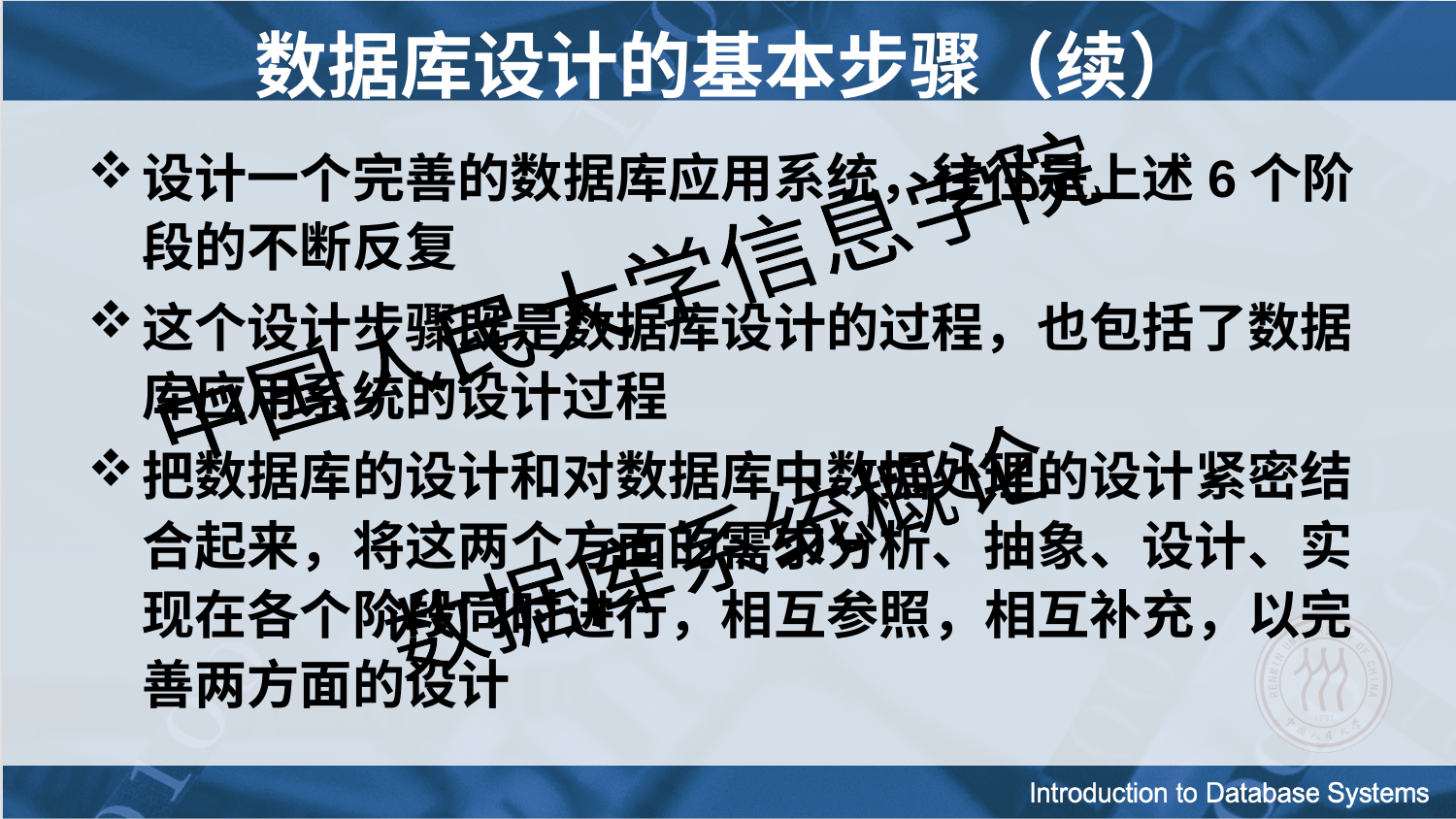

数据库设计的基本步骤（续）
设计一个完善的数据库应用系统，往往是上述6个阶段的不断反复
这个设计步骤既是数据库设计的过程，也包括了数据库应用系统的设计过程
把数据库的设计和对数据库中数据处理的设计紧密结合起来，将这两个方面的需求分析、抽象、设计、实现在各个阶段同时进行，相互参照，相互补充，以完善两方面的设计